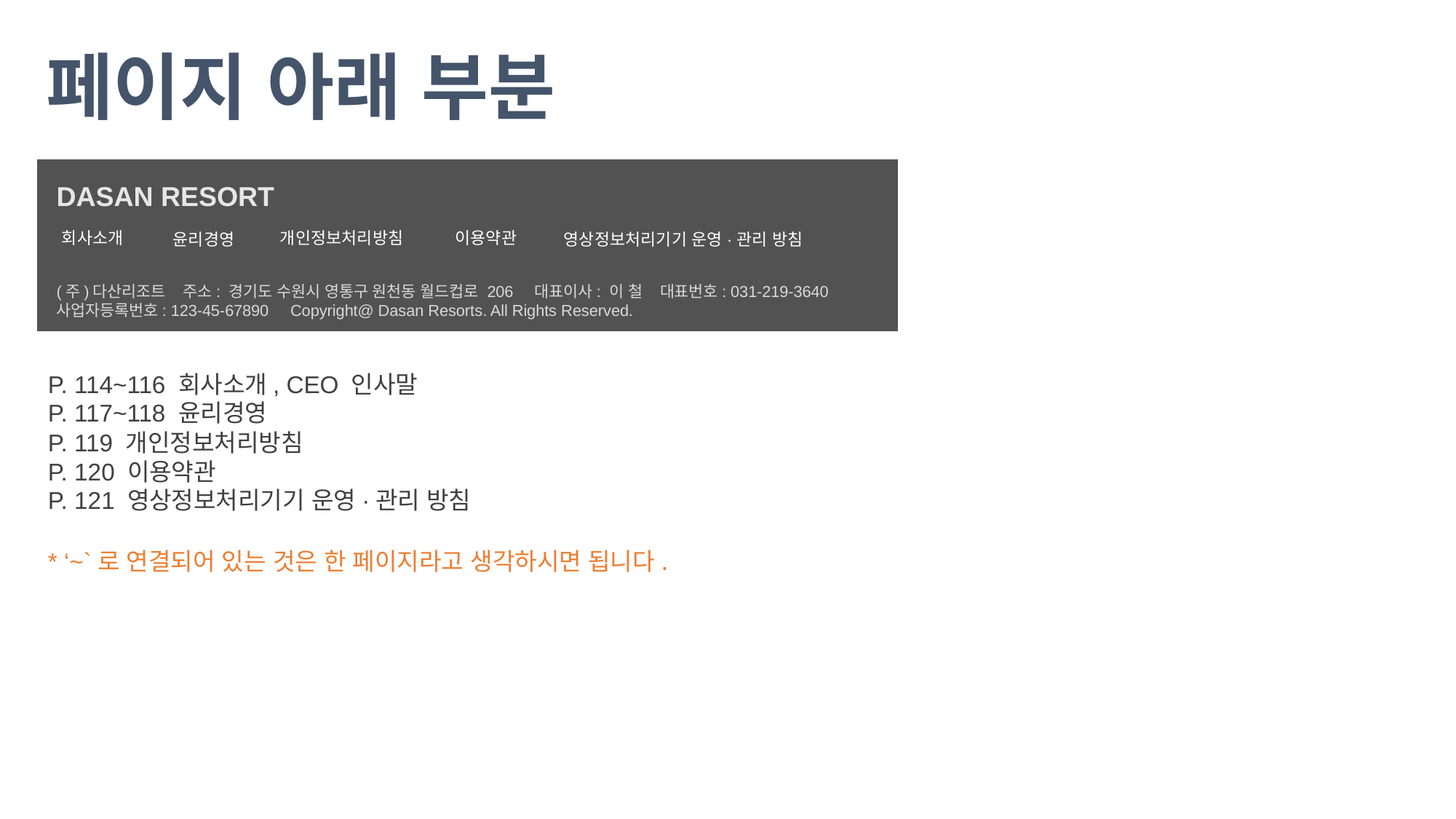

페이지 아래 부분

DASAN RESORT
회사소개
개인정보처리방침
이용약관
윤리경영
영상정보처리기기 운영·관리 방침
(주)다산리조트    주소: 경기도 수원시 영통구 원천동 월드컵로 206    대표이사: 이 철    대표번호: 031-219-3640
사업자등록번호: 123-45-67890     Copyright@ Dasan Resorts. All Rights Reserved.
P. 114~116 회사소개, CEO 인사말
P. 117~118 윤리경영
P. 119 개인정보처리방침
P. 120 이용약관
P. 121 영상정보처리기기 운영·관리 방침

* ‘~`로 연결되어 있는 것은 한 페이지라고 생각하시면 됩니다.